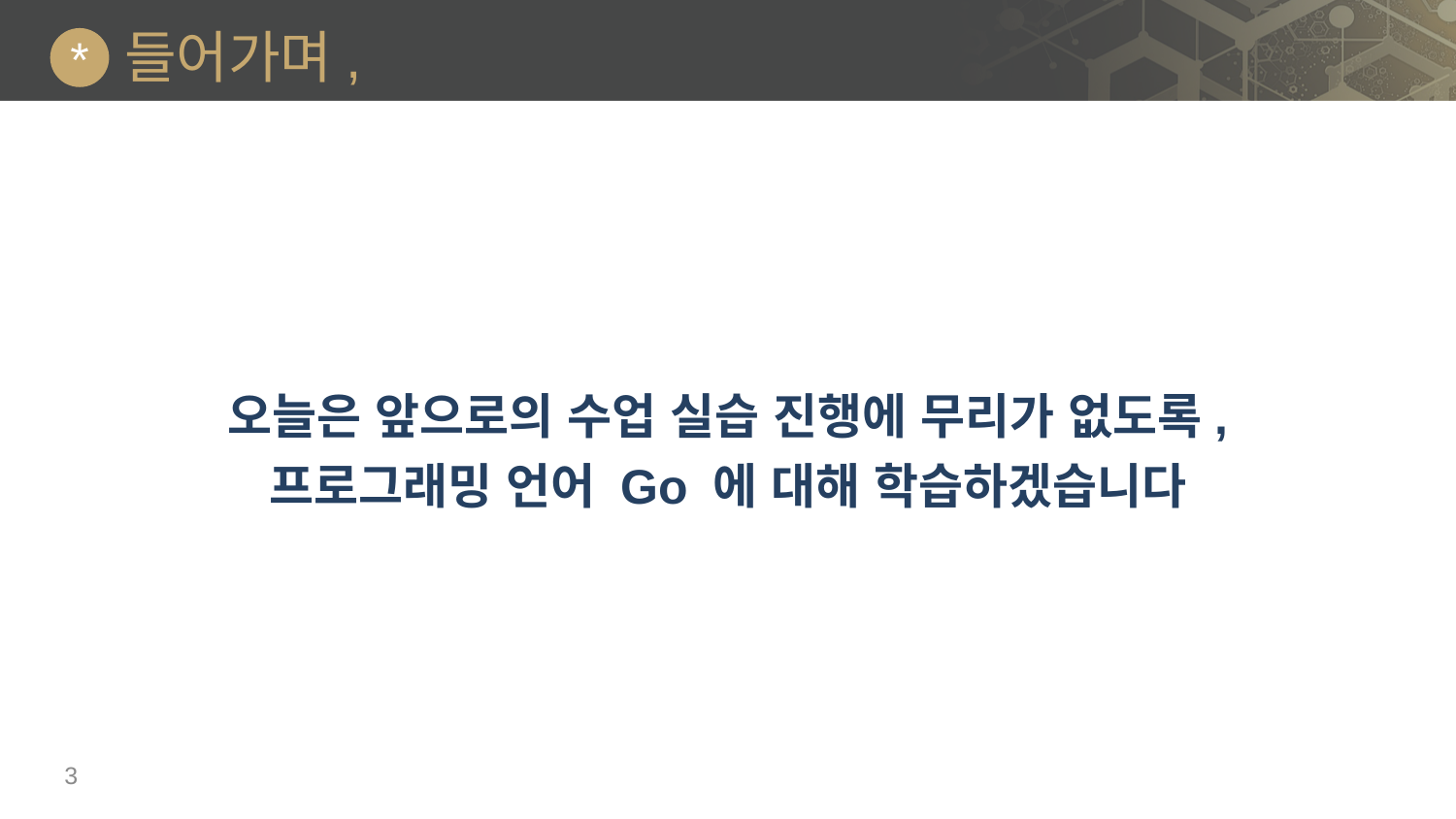

# 들어가며,
*
오늘은 앞으로의 수업 실습 진행에 무리가 없도록,
프로그래밍 언어 Go 에 대해 학습하겠습니다
3